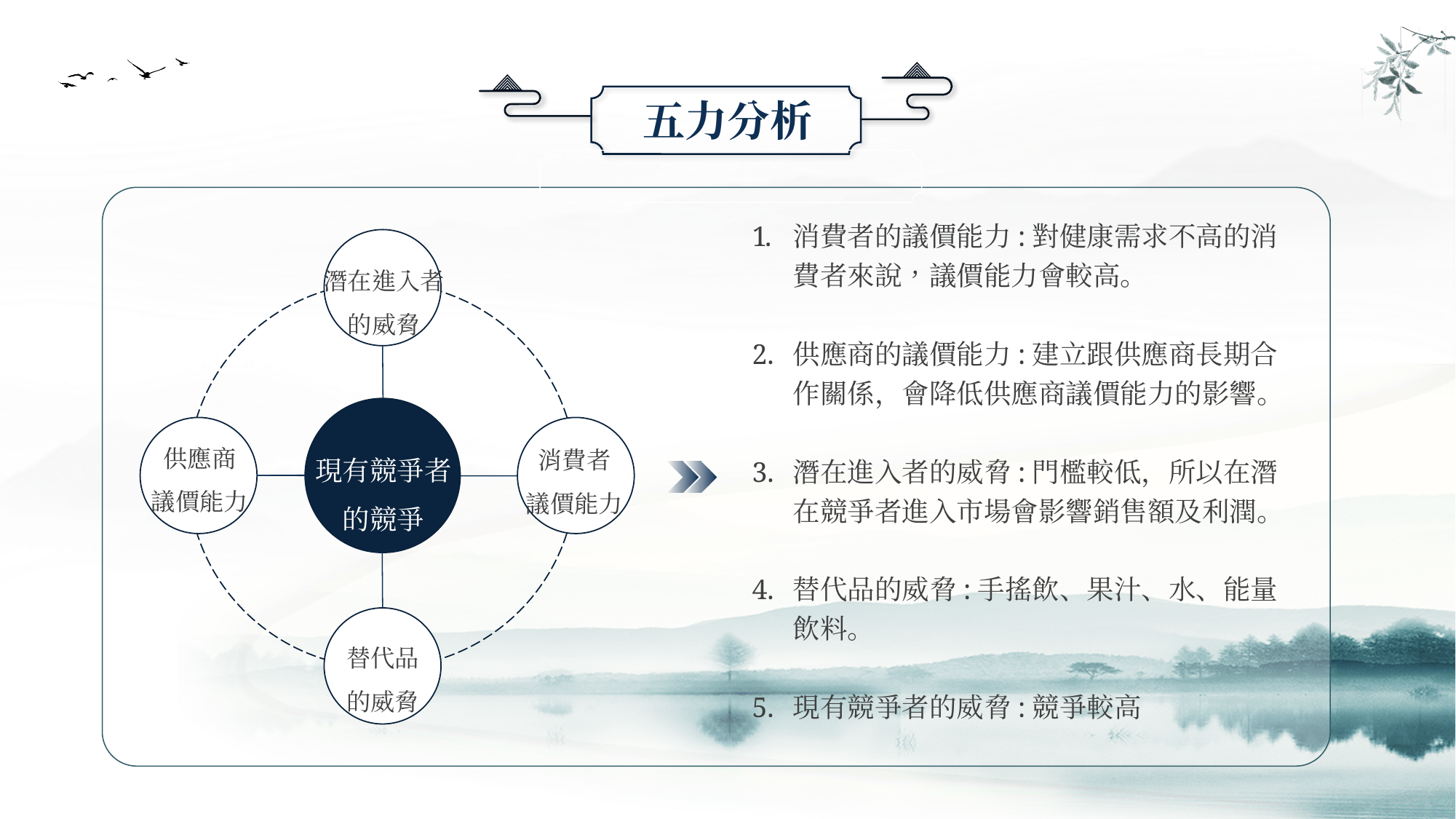

五力分析

消費者的議價能力:對健康需求不高的消費者來說，議價能力會較高。

供應商的議價能力:建立跟供應商長期合作關係，會降低供應商議價能力的影響。

潛在進入者的威脅:門檻較低，所以在潛在競爭者進入市場會影響銷售額及利潤。

替代品的威脅:手搖飲、果汁、水、能量飲料。

現有競爭者的威脅:競爭較高

潛在進入者的威脅

供應商
議價能力

消費者
議價能力
現有競爭者
的競爭

替代品
的威脅